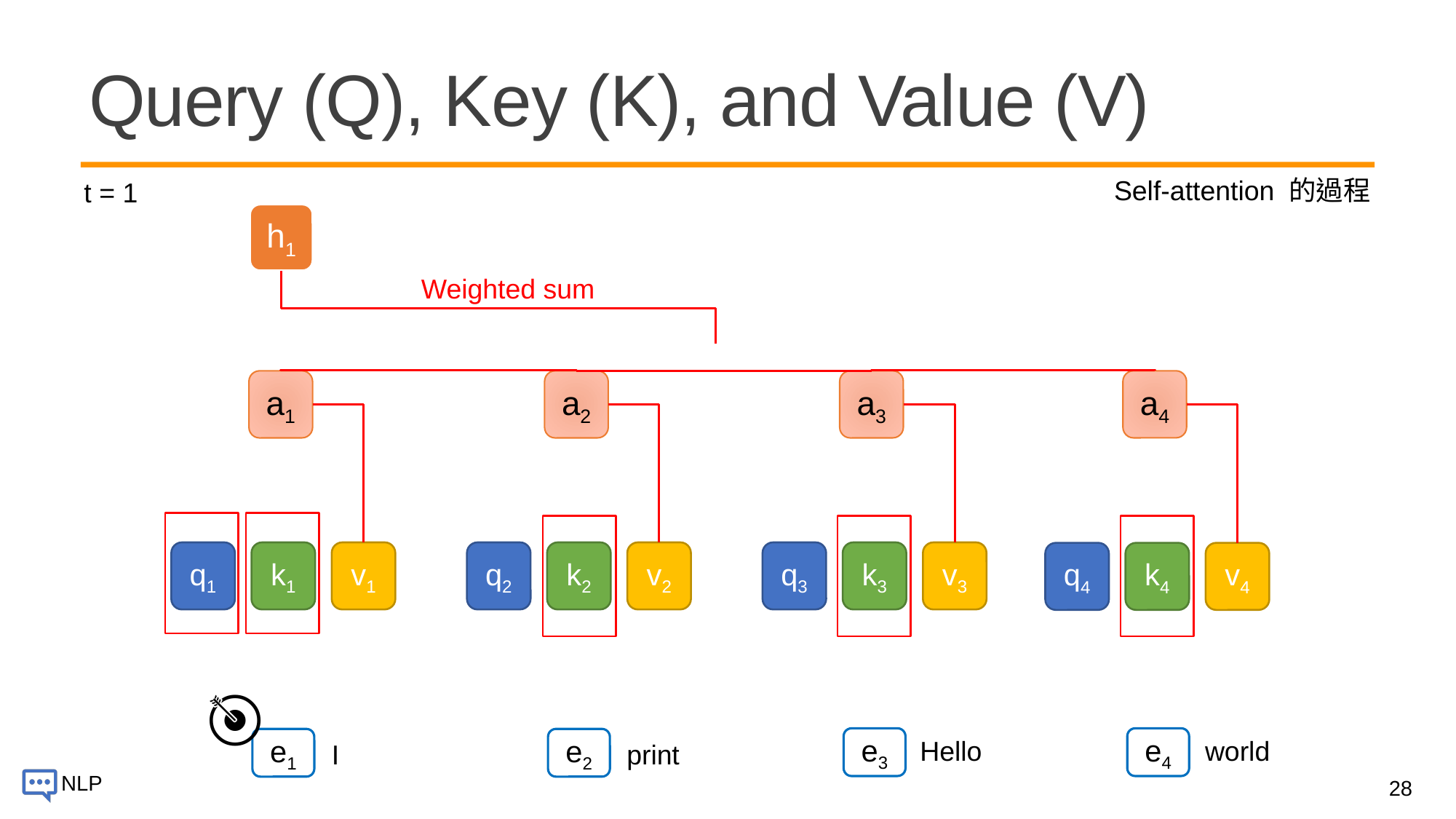

# Query (Q), Key (K), and Value (V)
Self-attention 的過程
t = 1
h1
Weighted sum
a4
a2
a3
a1

v3
v1
v2
k3
k1
k2
q3
q1
q2
v4
k4
q4
🎯
e3
Hello
e4
world
e1
e2
I
print
28